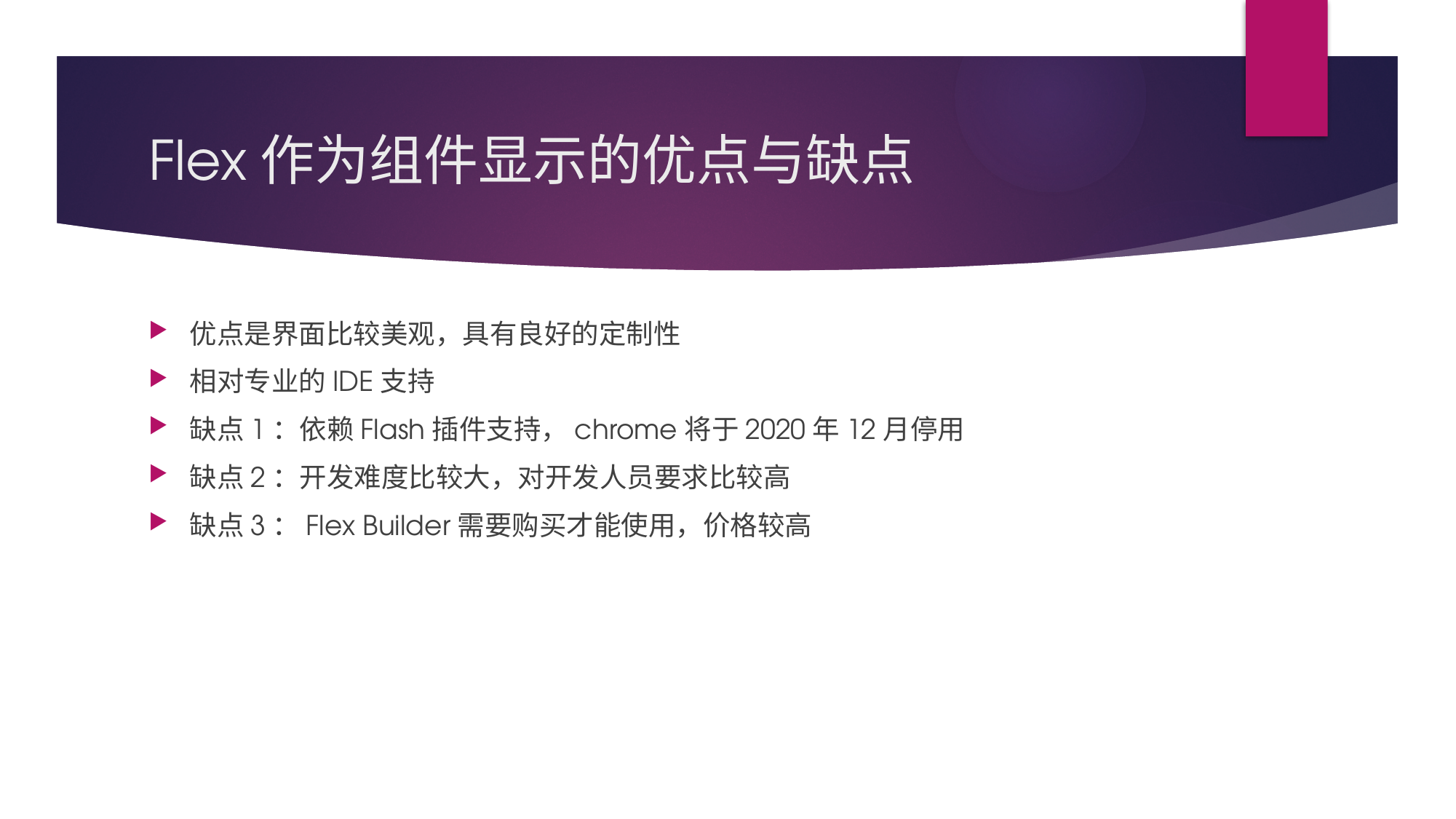

# Flex作为组件显示的优点与缺点
优点是界面比较美观，具有良好的定制性
相对专业的IDE支持
缺点1：依赖Flash插件支持，chrome将于2020年12月停用
缺点2：开发难度比较大，对开发人员要求比较高
缺点3：Flex Builder需要购买才能使用，价格较高